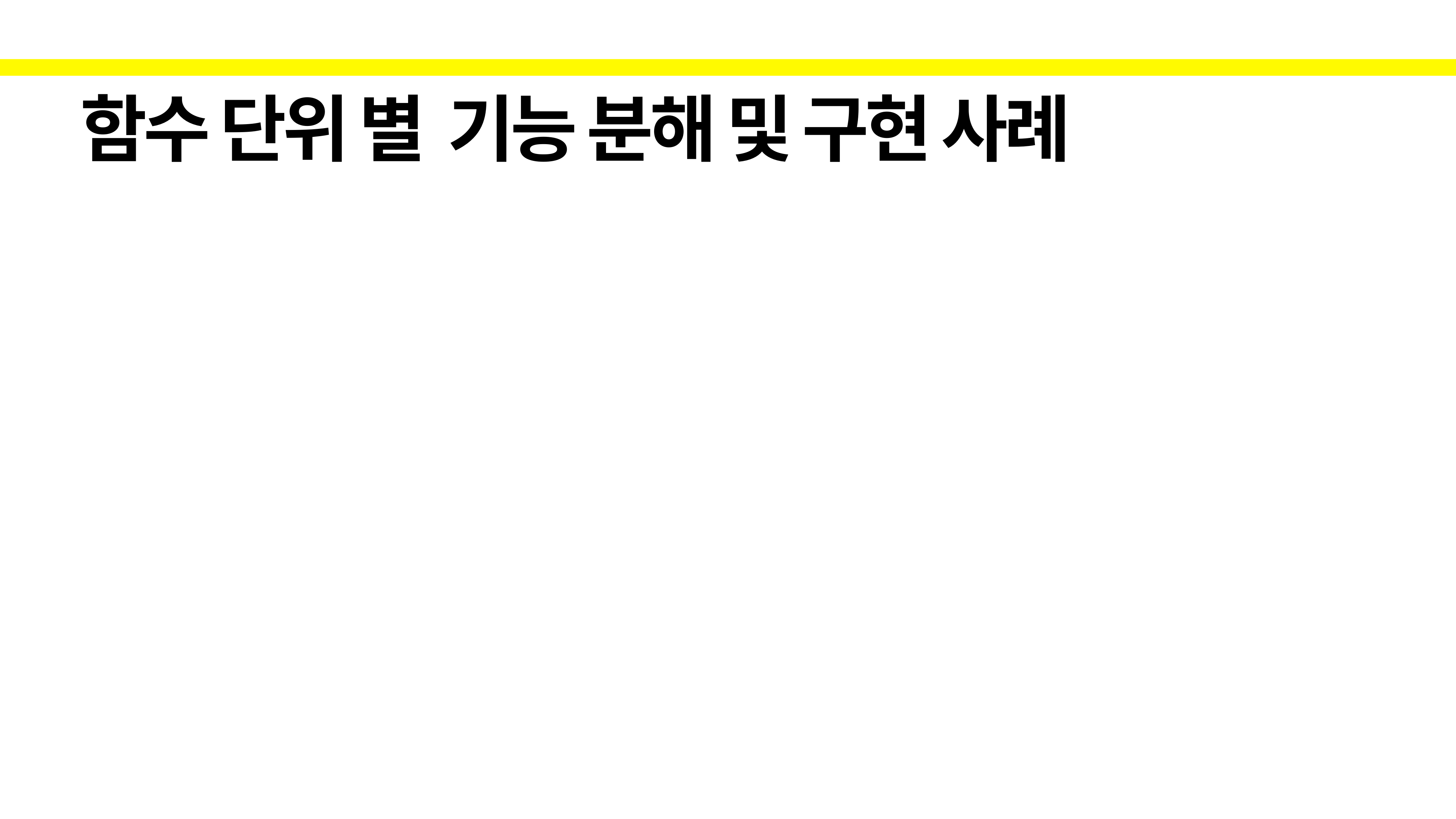

# 함수 단위 별  기능 분해 및 구현 사례